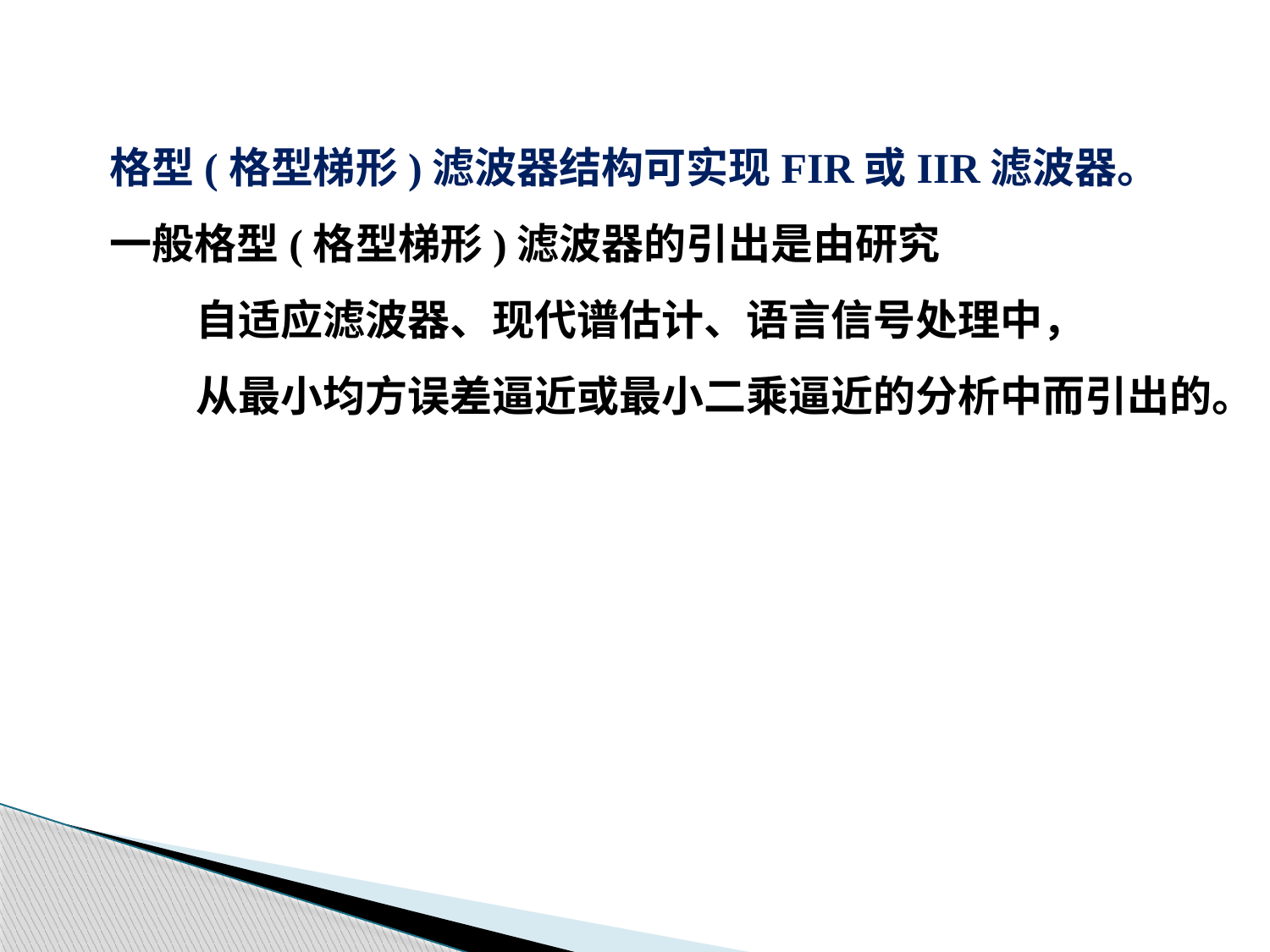

格型(格型梯形)滤波器结构可实现FIR或IIR滤波器。
一般格型(格型梯形)滤波器的引出是由研究
        自适应滤波器、现代谱估计、语言信号处理中，
        从最小均方误差逼近或最小二乘逼近的分析中而引出的。